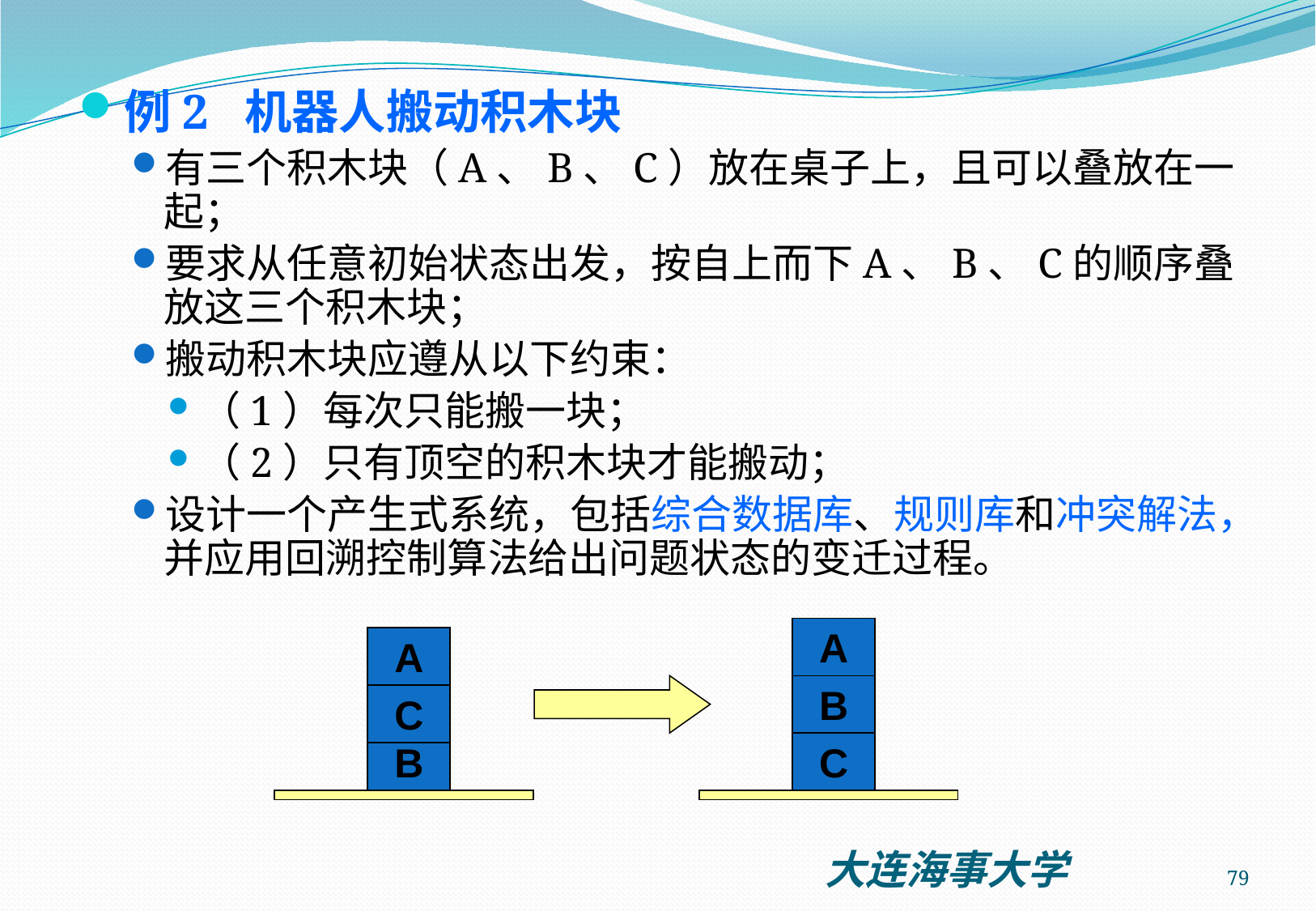

例2  机器人搬动积木块
有三个积木块（A、B、C）放在桌子上，且可以叠放在一起；
要求从任意初始状态出发，按自上而下A、B、C的顺序叠放这三个积木块；
搬动积木块应遵从以下约束：
（1）每次只能搬一块；
（2）只有顶空的积木块才能搬动；
设计一个产生式系统，包括综合数据库、规则库和冲突解法，并应用回溯控制算法给出问题状态的变迁过程。

A
A

B
C
B
C

79